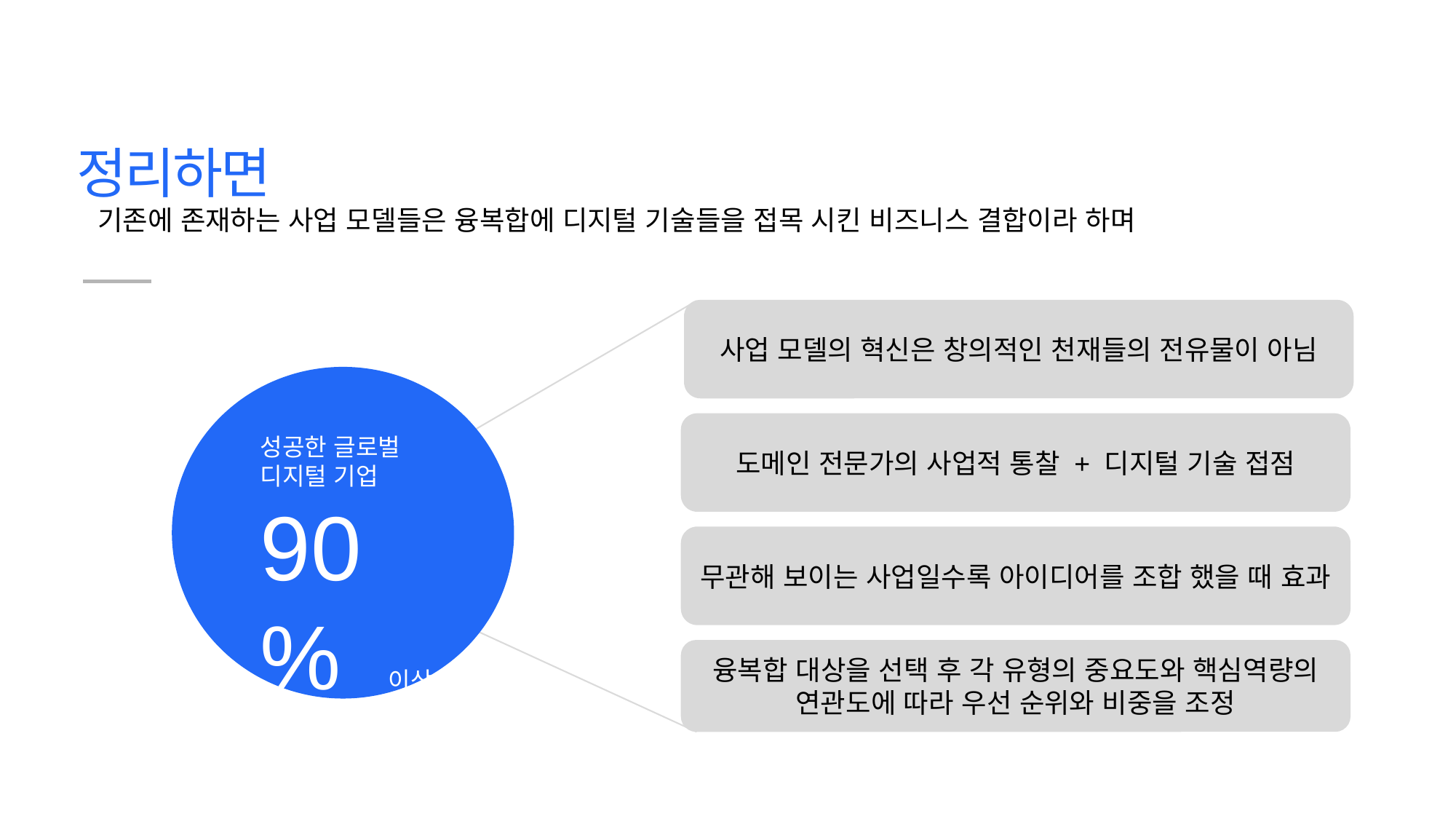

정리하면
기존에 존재하는 사업 모델들은 융복합에 디지털 기술들을 접목 시킨 비즈니스 결합이라 하며
사업 모델의 혁신은 창의적인 천재들의 전유물이 아님

도메인 전문가의 사업적 통찰 + 디지털 기술 접점
성공한 글로벌 디지털 기업 90% 이상
무관해 보이는 사업일수록 아이디어를 조합 했을 때 효과
융복합 대상을 선택 후 각 유형의 중요도와 핵심역량의 연관도에 따라 우선 순위와 비중을 조정